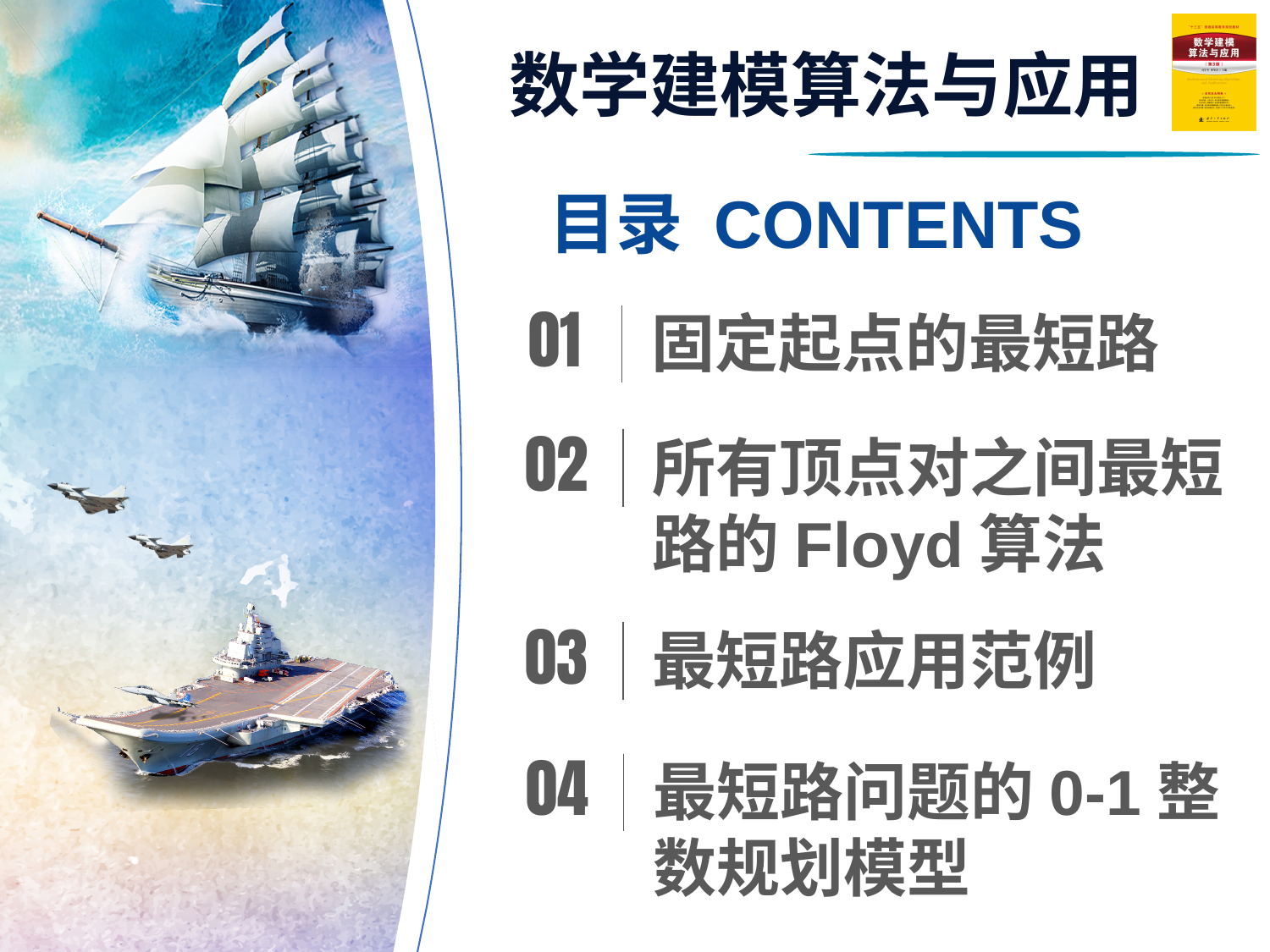

目录 CONTENTS
01
固定起点的最短路
02
所有顶点对之间最短路的Floyd算法
03
最短路应用范例
04
最短路问题的0-1整数规划模型